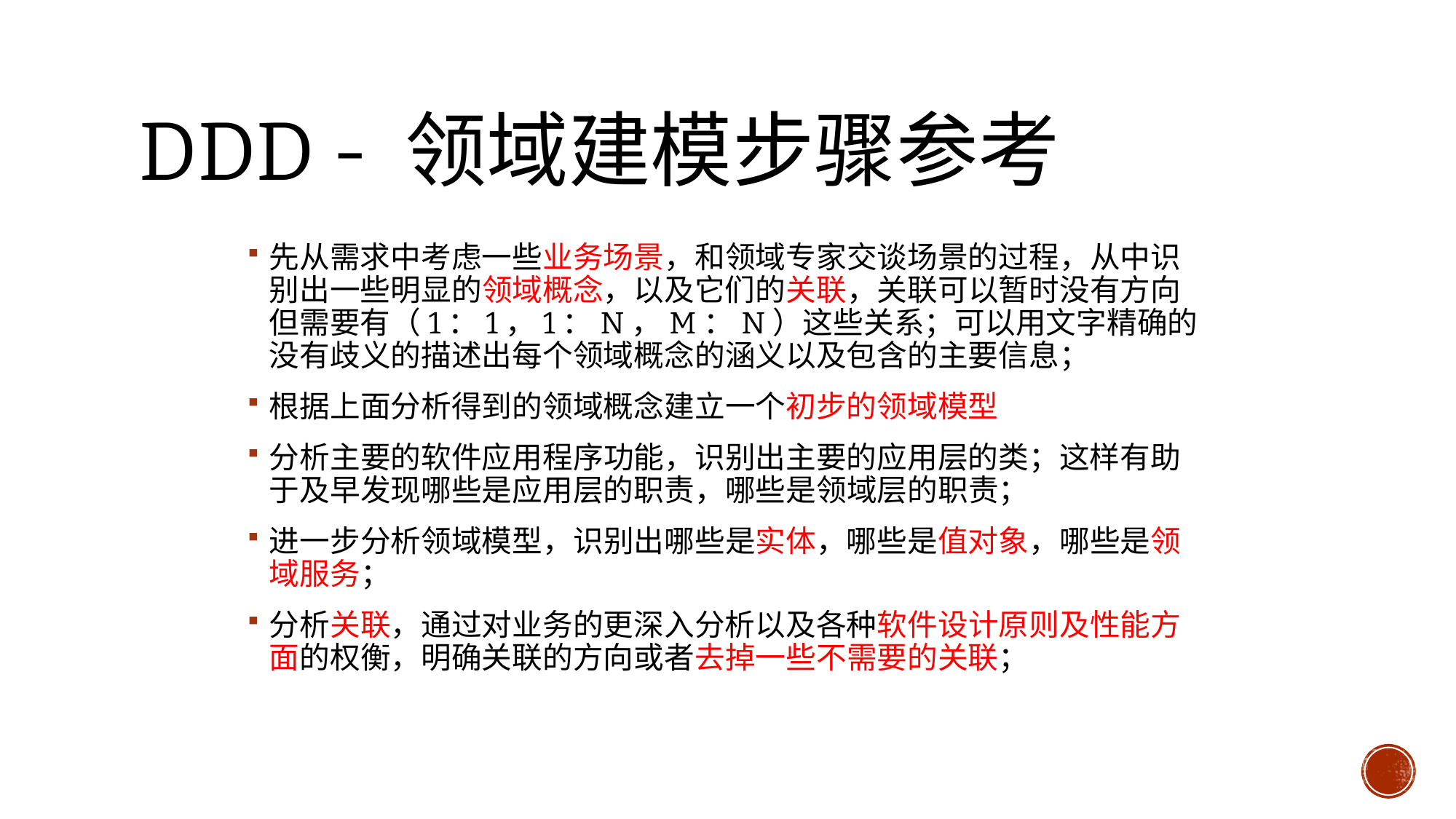

# DDD - 领域建模步骤参考
先从需求中考虑一些业务场景，和领域专家交谈场景的过程，从中识别出一些明显的领域概念，以及它们的关联，关联可以暂时没有方向但需要有（1：1，1：N，M：N）这些关系；可以用文字精确的没有歧义的描述出每个领域概念的涵义以及包含的主要信息；
根据上面分析得到的领域概念建立一个初步的领域模型
分析主要的软件应用程序功能，识别出主要的应用层的类；这样有助于及早发现哪些是应用层的职责，哪些是领域层的职责；
进一步分析领域模型，识别出哪些是实体，哪些是值对象，哪些是领域服务；
分析关联，通过对业务的更深入分析以及各种软件设计原则及性能方面的权衡，明确关联的方向或者去掉一些不需要的关联；